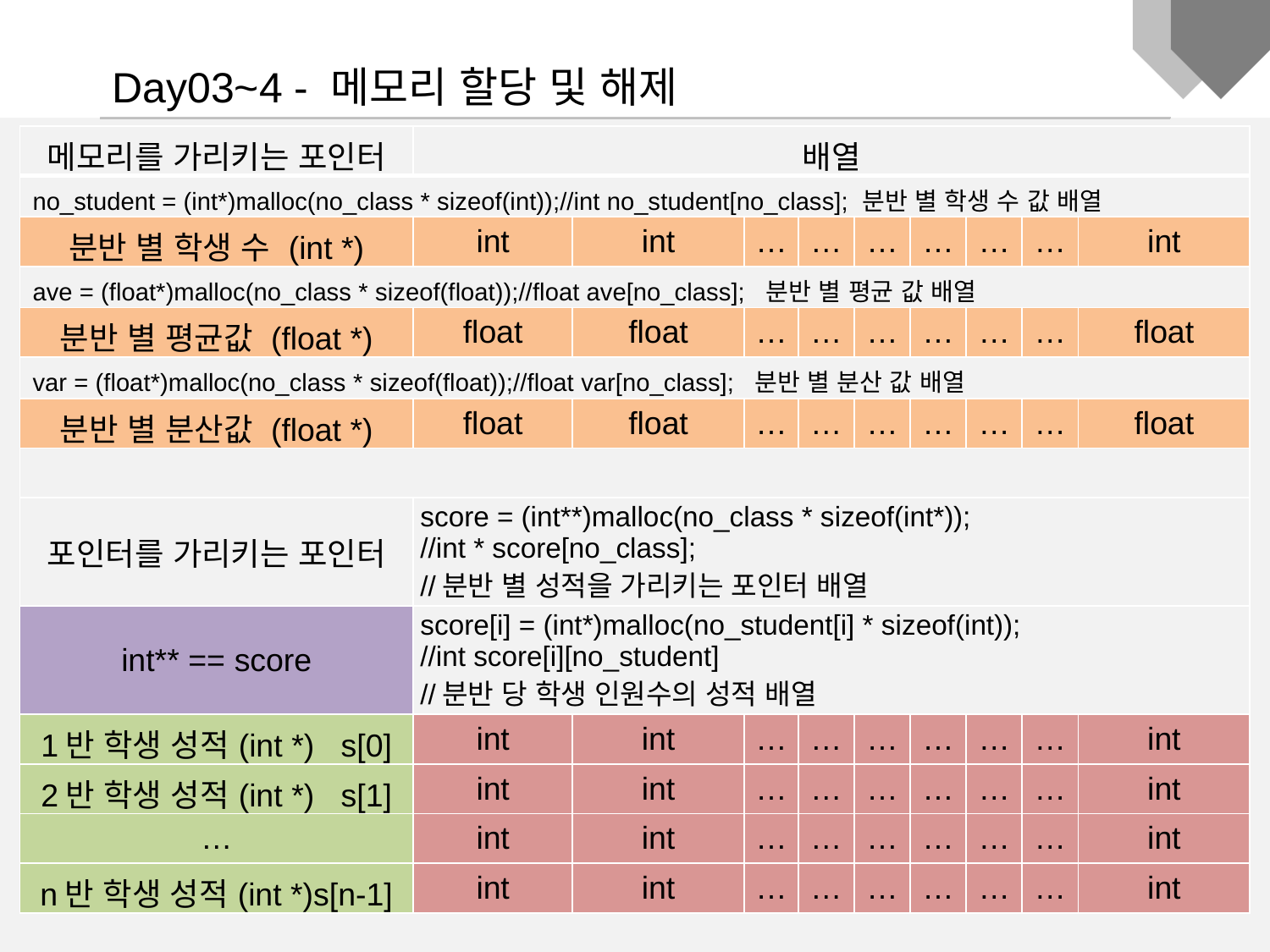

Day03~4 - 메모리 할당 및 해제
| 메모리를 가리키는 포인터 | 배열 |  |  |  |  |  |  |  |  |
| --- | --- | --- | --- | --- | --- | --- | --- | --- | --- |
| no\_student = (int\*)malloc(no\_class \* sizeof(int));//int no\_student[no\_class]; 분반 별 학생 수 값 배열 |  |  |  |  |  |  |  |  |  |
| 분반 별 학생 수 (int \*) | int | int | … | … | … | … | … | … | int |
| ave = (float\*)malloc(no\_class \* sizeof(float));//float ave[no\_class]; 분반 별 평균 값 배열 |  |  |  |  |  |  |  |  |  |
| 분반 별 평균값 (float \*) | float | float | … | … | … | … | … | … | float |
| var = (float\*)malloc(no\_class \* sizeof(float));//float var[no\_class]; 분반 별 분산 값 배열 |  |  |  |  |  |  |  |  |  |
| 분반 별 분산값 (float \*) | float | float | … | … | … | … | … | … | float |
|  |  |  |  |  |  |  |  |  |  |
| 포인터를 가리키는 포인터 | score = (int\*\*)malloc(no\_class \* sizeof(int\*)); //int \* score[no\_class]; //분반 별 성적을 가리키는 포인터 배열 |  |  |  |  |  |  |  |  |
| int\*\* == score | score[i] = (int\*)malloc(no\_student[i] \* sizeof(int)); //int score[i][no\_student] //분반 당 학생 인원수의 성적 배열 |  |  |  |  |  |  |  |  |
| 1반 학생 성적(int \*) s[0] | int | int | … | … | … | … | … | … | int |
| 2반 학생 성적(int \*) s[1] | int | int | … | … | … | … | … | … | int |
| … | int | int | … | … | … | … | … | … | int |
| n반 학생 성적(int \*)s[n-1] | int | int | … | … | … | … | … | … | int |